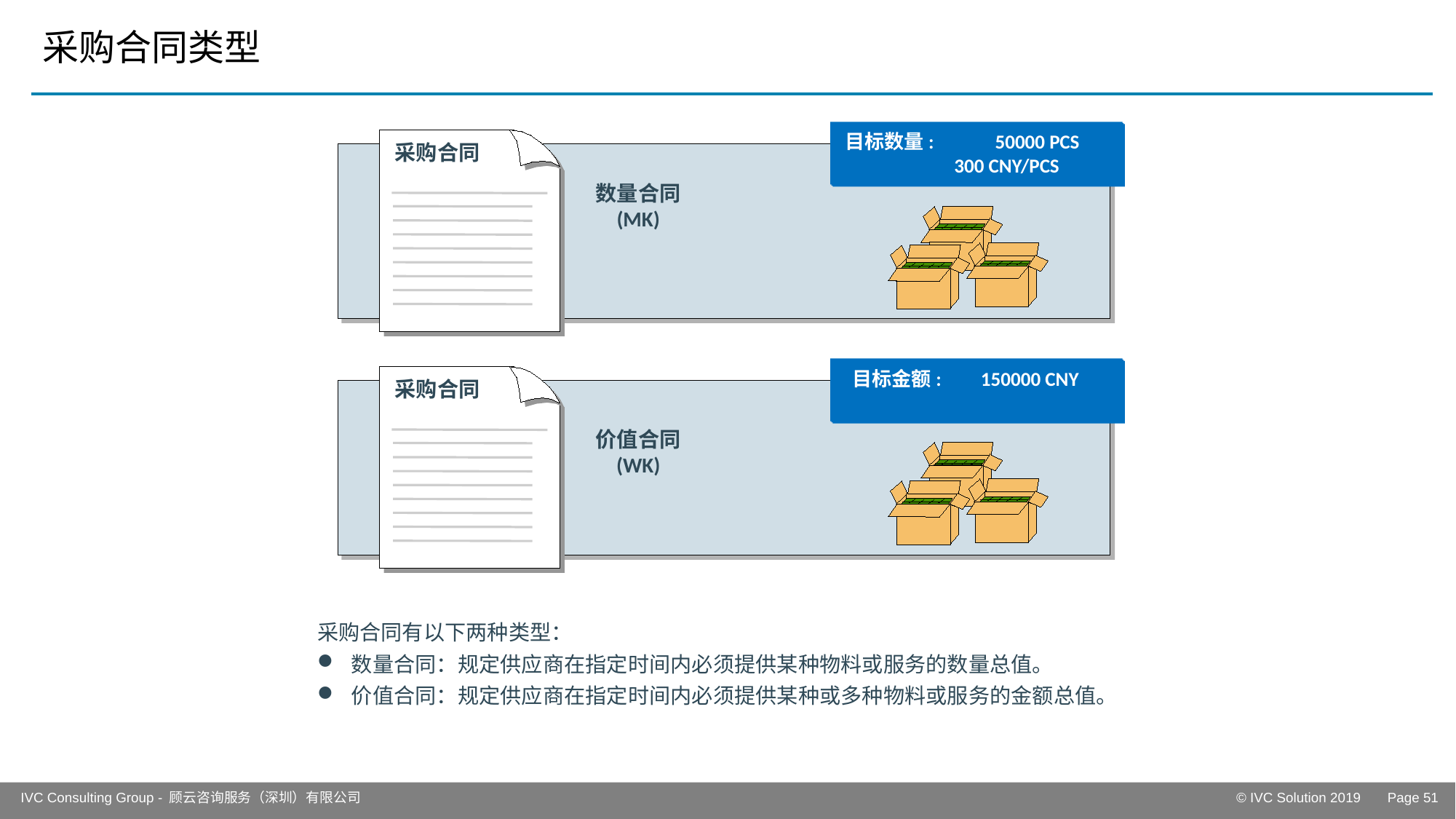

# 采购合同类型

目标数量:              50000 PCS
                         300 CNY/PCS

采购合同

数量合同
(MK)

目标金额:         150000 CNY

采购合同

价值合同
(WK)

采购合同有以下两种类型：
数量合同：规定供应商在指定时间内必须提供某种物料或服务的数量总值。
价值合同：规定供应商在指定时间内必须提供某种或多种物料或服务的金额总值。